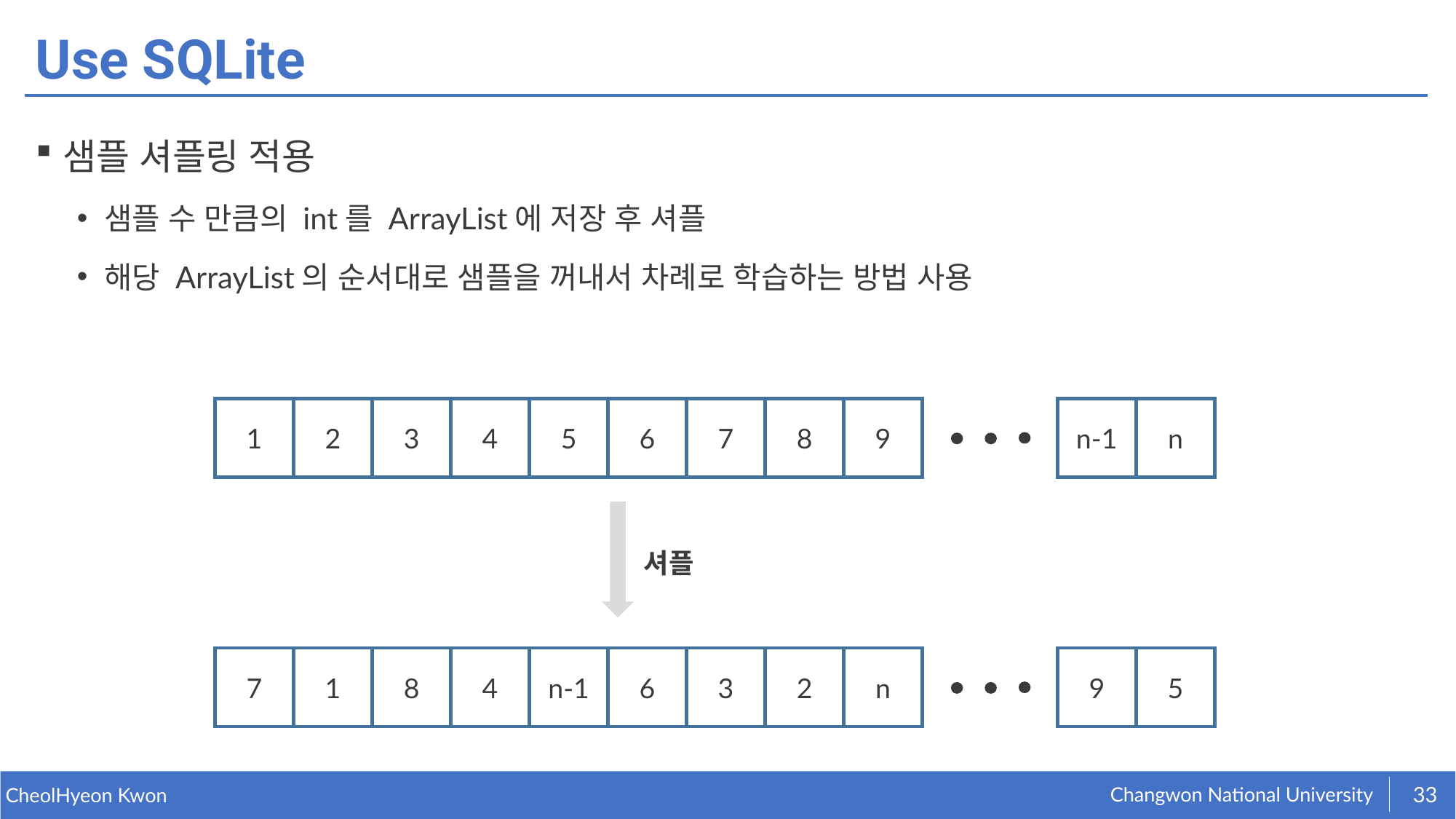

# Use SQLite
샘플 셔플링 적용
샘플 수 만큼의 int를 ArrayList에 저장 후 셔플
해당 ArrayList의 순서대로 샘플을 꺼내서 차례로 학습하는 방법 사용

1
2
3
4
5
6
7
8
9
n-1
n

셔플
7
1
8
4
n-1
6
3
2
n
9
5

33